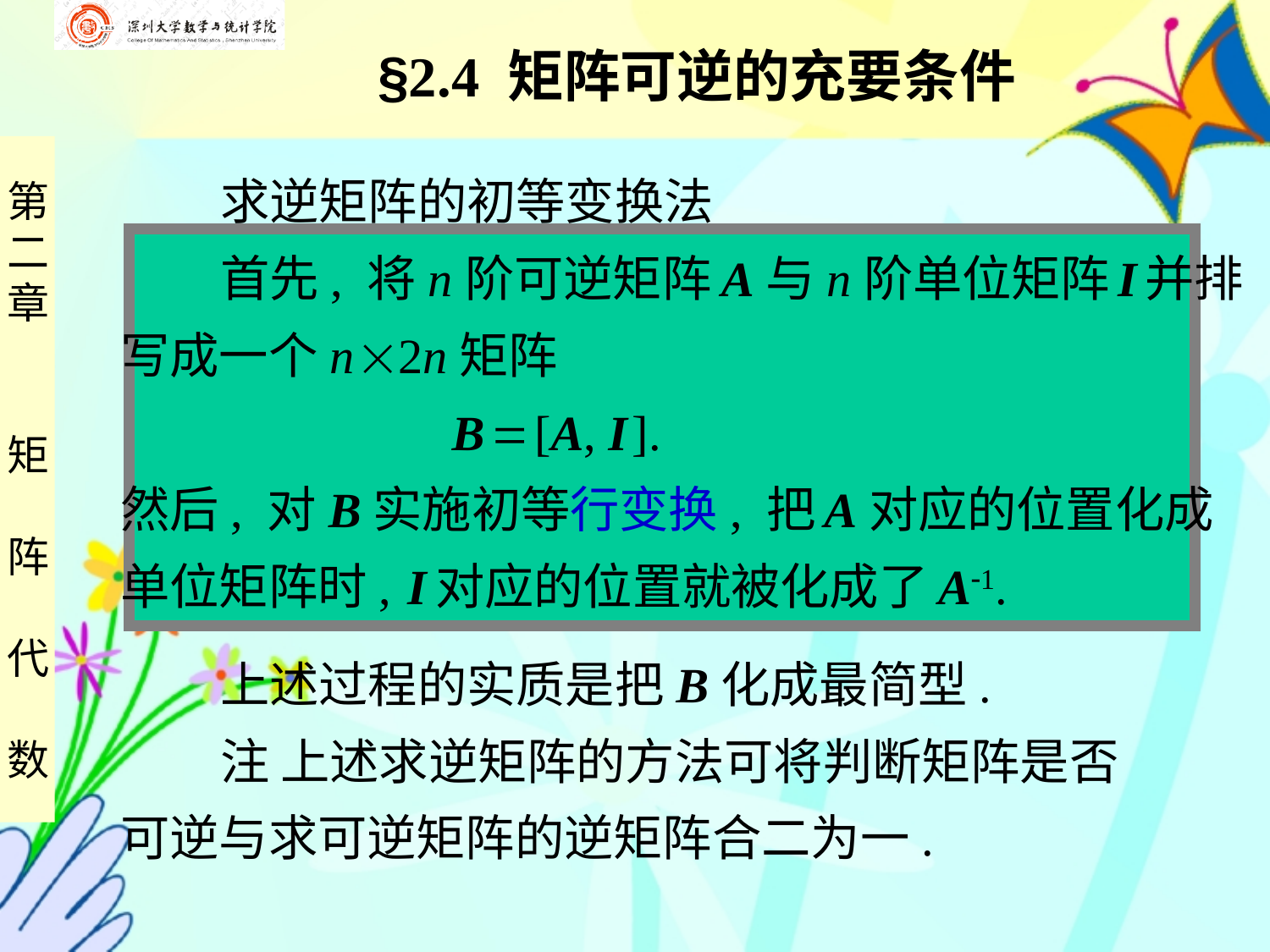

§2.4 矩阵可逆的充要条件
        求逆矩阵的初等变换法
        首先, 将n阶可逆矩阵 A与n阶单位矩阵 I 并排
写成一个n ×2n矩阵
                           B = [A, I ].
然后, 对B实施初等行变换, 把 A对应的位置化成
单位矩阵时,  I 对应的位置就被化成了 A−1.
        上述过程的实质是把B化成最简型.
        注 上述求逆矩阵的方法可将判断矩阵是否
可逆与求可逆矩阵的逆矩阵合二为一.